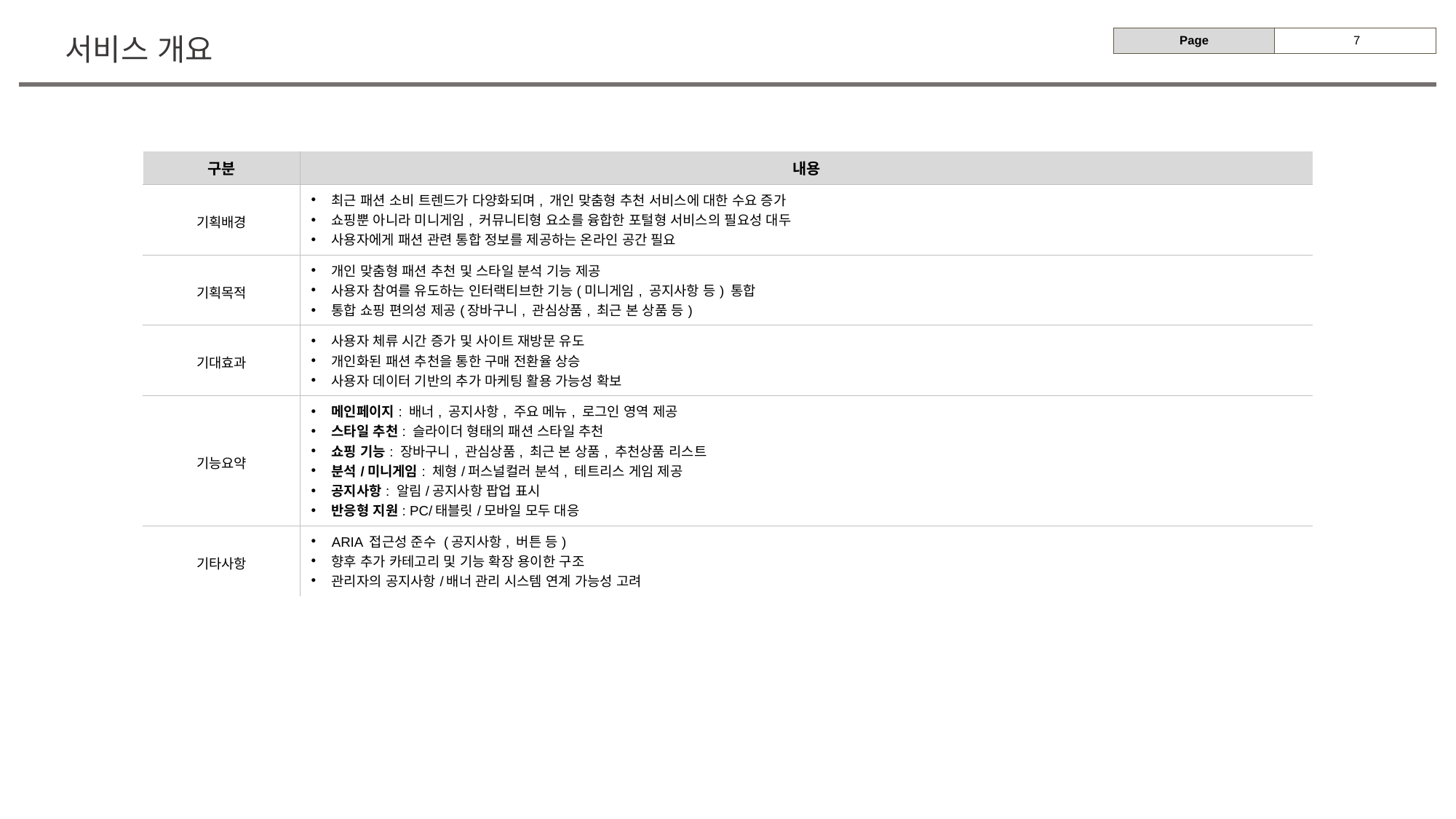

# 서비스 개요
| 구분 | 내용 |
| --- | --- |
| 기획배경 | 최근 패션 소비 트렌드가 다양화되며, 개인 맞춤형 추천 서비스에 대한 수요 증가 쇼핑뿐 아니라 미니게임, 커뮤니티형 요소를 융합한 포털형 서비스의 필요성 대두 사용자에게 패션 관련 통합 정보를 제공하는 온라인 공간 필요 |
| 기획목적 | 개인 맞춤형 패션 추천 및 스타일 분석 기능 제공 사용자 참여를 유도하는 인터랙티브한 기능(미니게임, 공지사항 등) 통합 통합 쇼핑 편의성 제공(장바구니, 관심상품, 최근 본 상품 등) |
| 기대효과 | 사용자 체류 시간 증가 및 사이트 재방문 유도 개인화된 패션 추천을 통한 구매 전환율 상승 사용자 데이터 기반의 추가 마케팅 활용 가능성 확보 |
| 기능요약 | 메인페이지: 배너, 공지사항, 주요 메뉴, 로그인 영역 제공 스타일 추천: 슬라이더 형태의 패션 스타일 추천 쇼핑 기능: 장바구니, 관심상품, 최근 본 상품, 추천상품 리스트 분석/미니게임: 체형/퍼스널컬러 분석, 테트리스 게임 제공 공지사항: 알림/공지사항 팝업 표시 반응형 지원: PC/태블릿/모바일 모두 대응 |
| 기타사항 | ARIA 접근성 준수 (공지사항, 버튼 등) 향후 추가 카테고리 및 기능 확장 용이한 구조 관리자의 공지사항/배너 관리 시스템 연계 가능성 고려 |